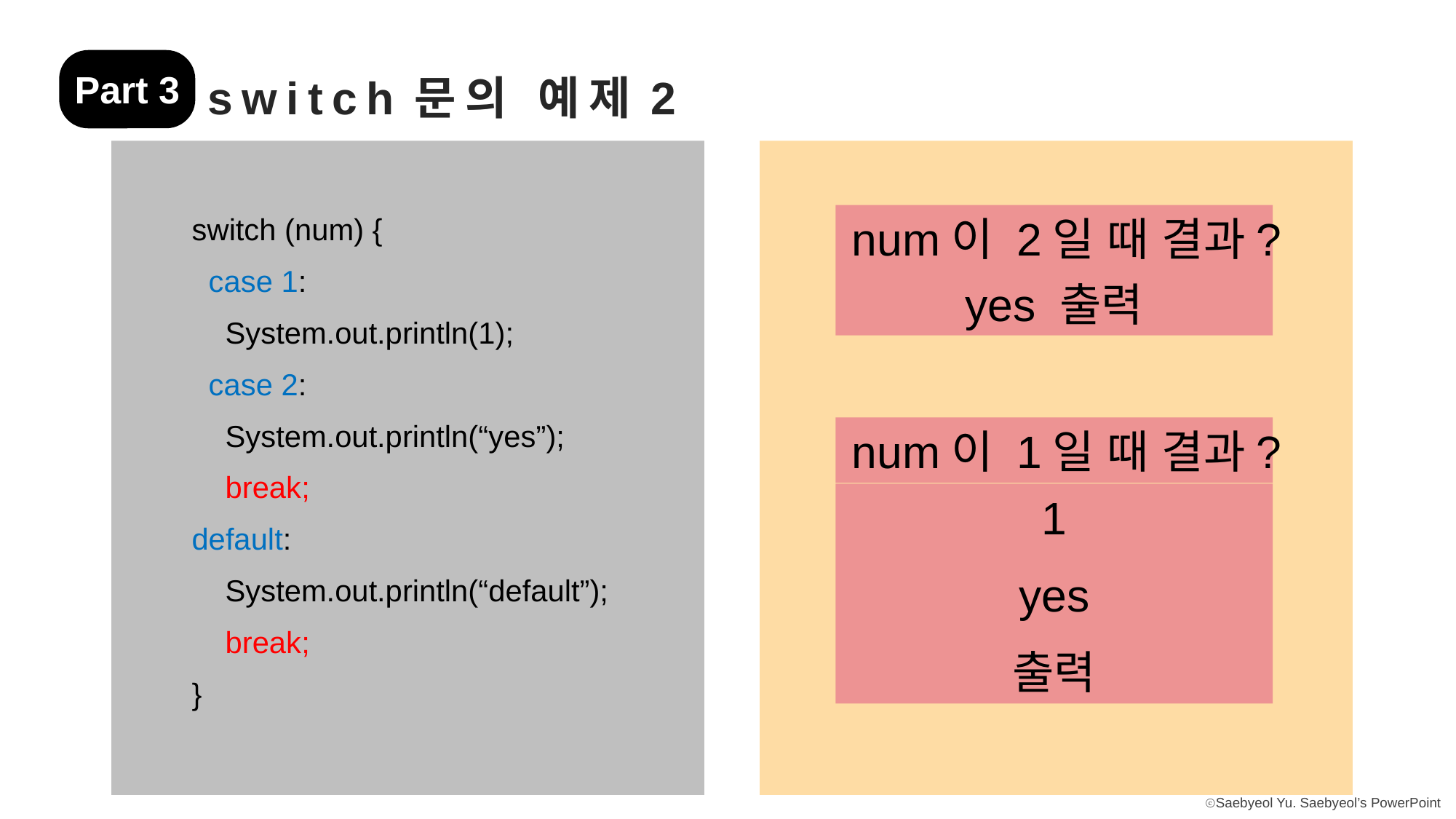

Part 3
switch문의 예제2

switch (num) {
  case 1:
    System.out.println(1);
  case 2:
    System.out.println(“yes”);
    break;
default:
    System.out.println(“default”);
    break;
}
num이 2일 때 결과?
yes 출력
num이 1일 때 결과?
1
yes
출력